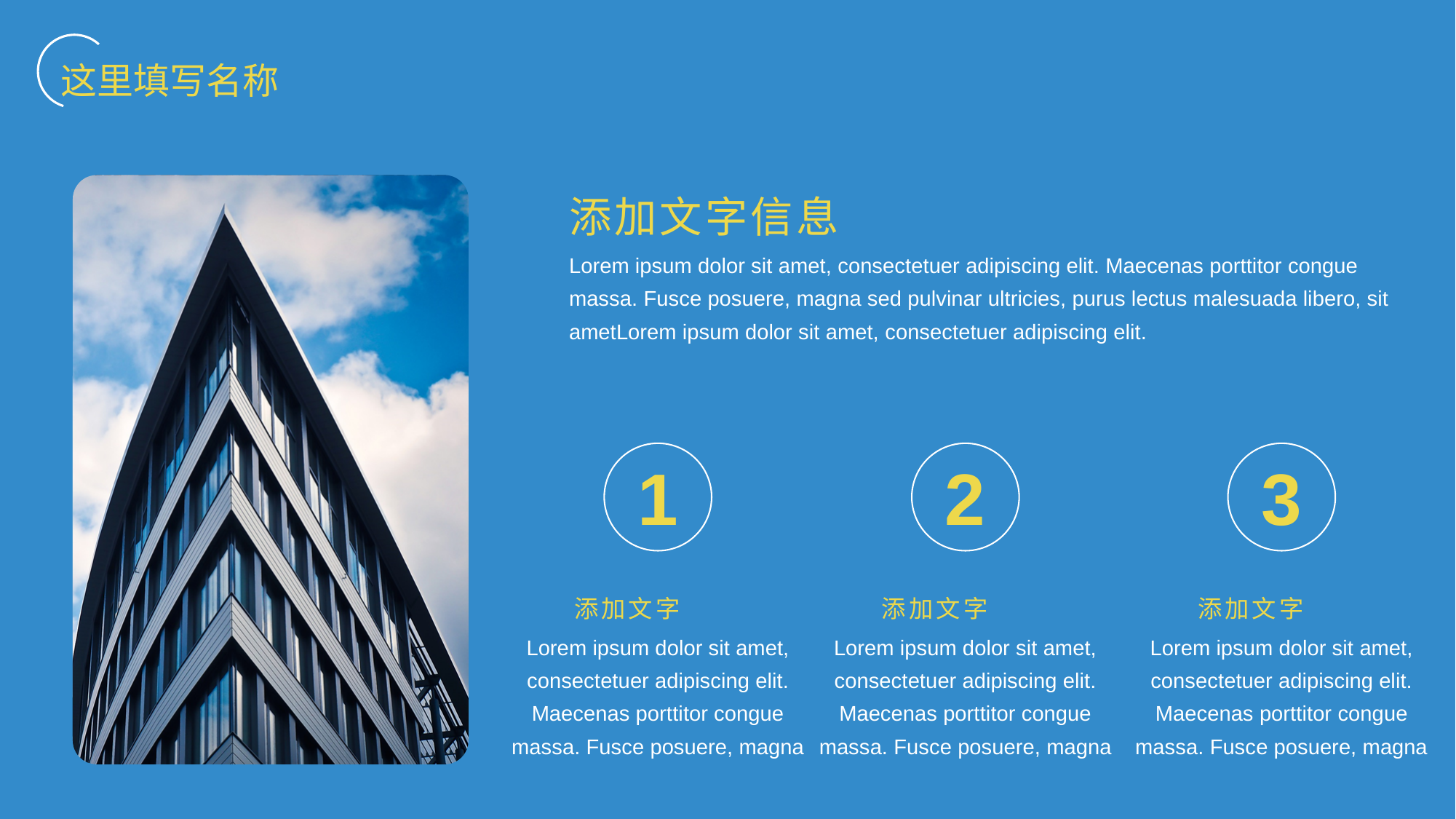

这里填写名称

添加文字信息
Lorem ipsum dolor sit amet, consectetuer adipiscing elit. Maecenas porttitor congue massa. Fusce posuere, magna sed pulvinar ultricies, purus lectus malesuada libero, sit ametLorem ipsum dolor sit amet, consectetuer adipiscing elit.

1
2
3
添加文字
添加文字
添加文字
Lorem ipsum dolor sit amet, consectetuer adipiscing elit. Maecenas porttitor congue massa. Fusce posuere, magna
Lorem ipsum dolor sit amet, consectetuer adipiscing elit. Maecenas porttitor congue massa. Fusce posuere, magna
Lorem ipsum dolor sit amet, consectetuer adipiscing elit. Maecenas porttitor congue massa. Fusce posuere, magna